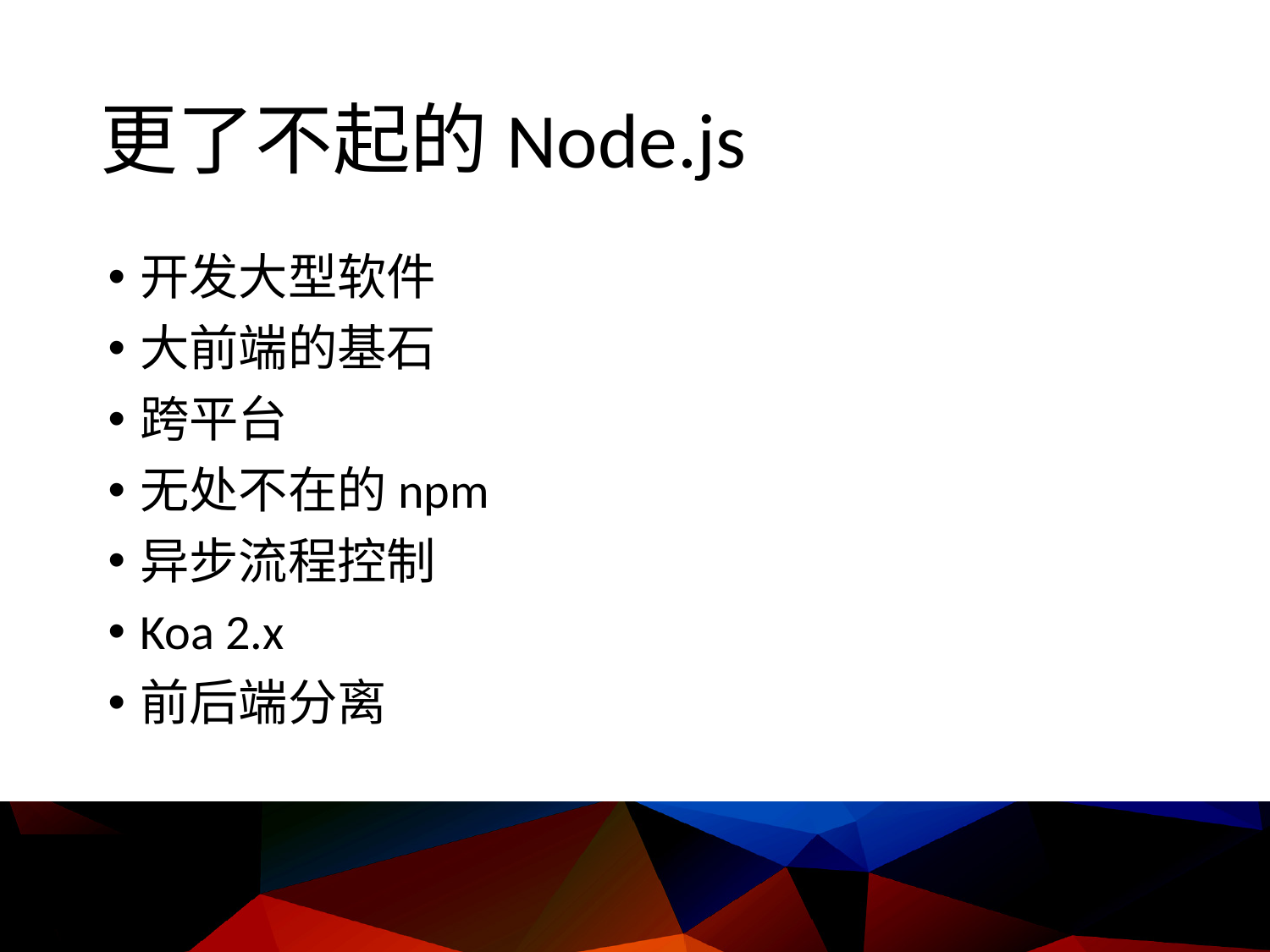

# 更了不起的Node.js

开发大型软件
大前端的基石
跨平台
无处不在的npm
异步流程控制
Koa 2.x
前后端分离